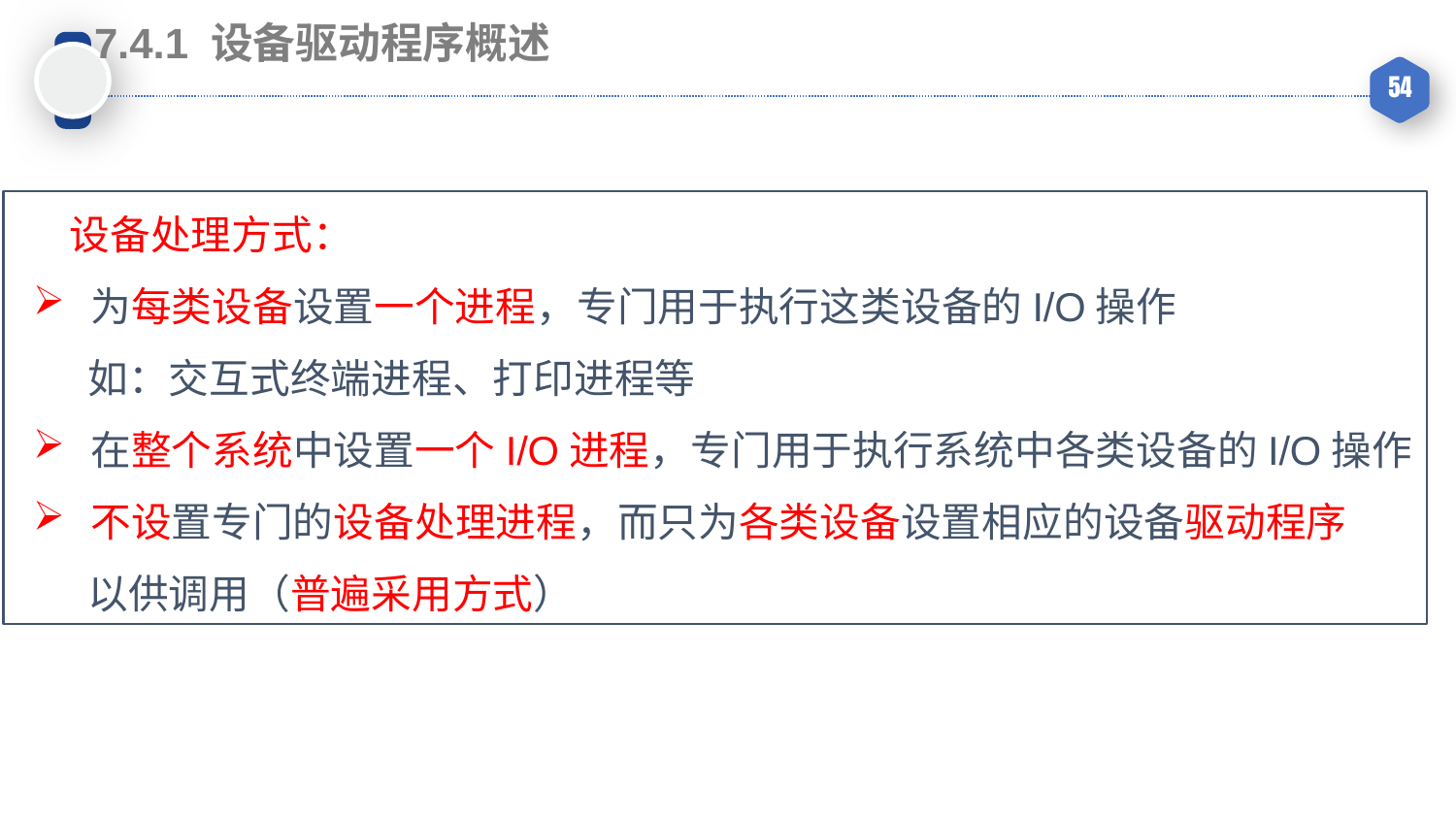

7.4.1 设备驱动程序概述
设备处理方式：
为每类设备设置一个进程，专门用于执行这类设备的I/O操作
     如：交互式终端进程、打印进程等
在整个系统中设置一个I/O进程，专门用于执行系统中各类设备的I/O操作
不设置专门的设备处理进程，而只为各类设备设置相应的设备驱动程序
     以供调用（普遍采用方式）